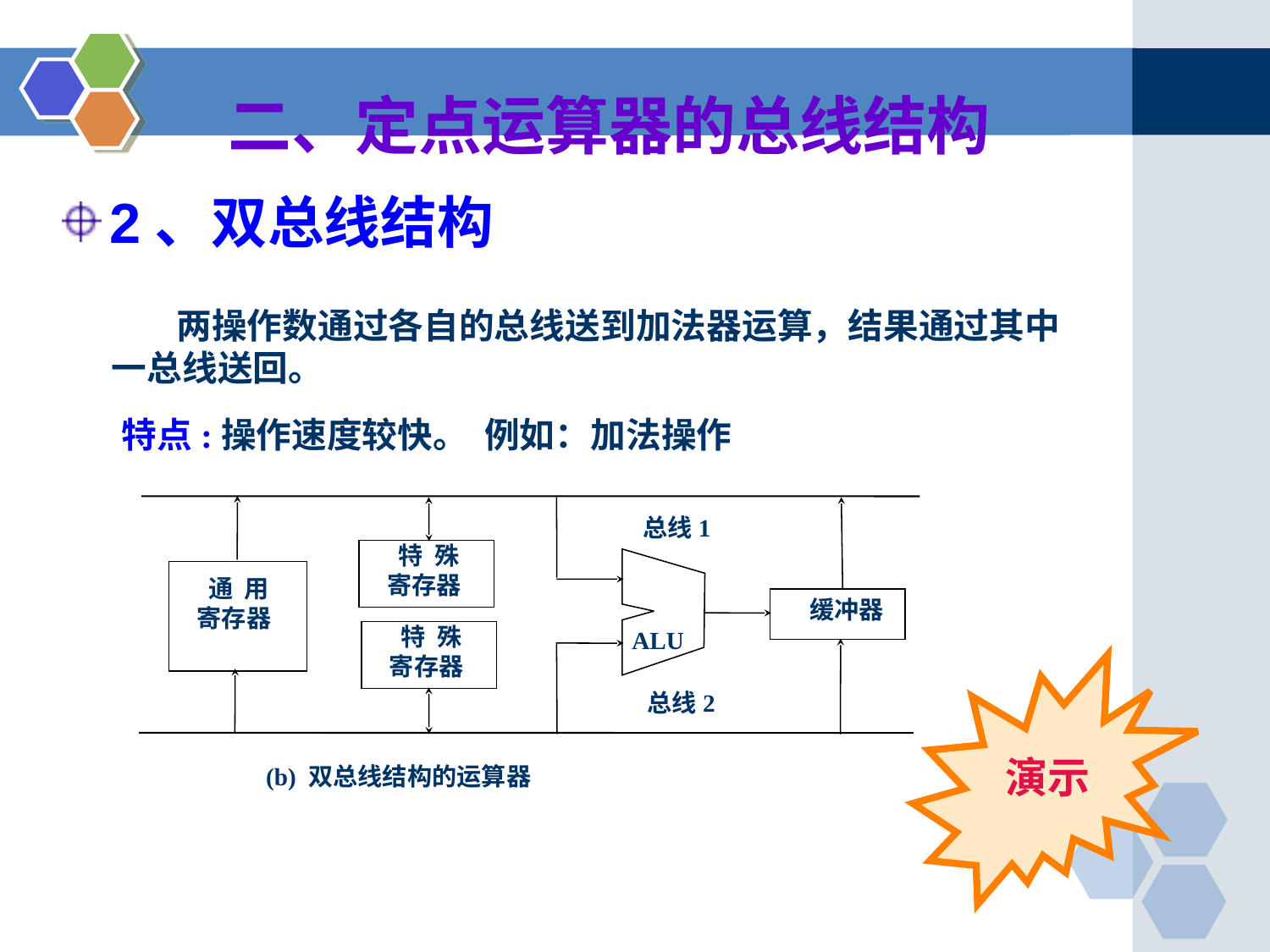

二、定点运算器的总线结构
2、双总线结构

       两操作数通过各自的总线送到加法器运算，结果通过其中一总线送回。
特点:操作速度较快。  例如：加法操作

总线1
     特  殊
   寄存器

     通  用
   寄存器

     缓冲器

     特  殊
   寄存器
ALU

总线2

(b) 双总线结构的运算器

演示